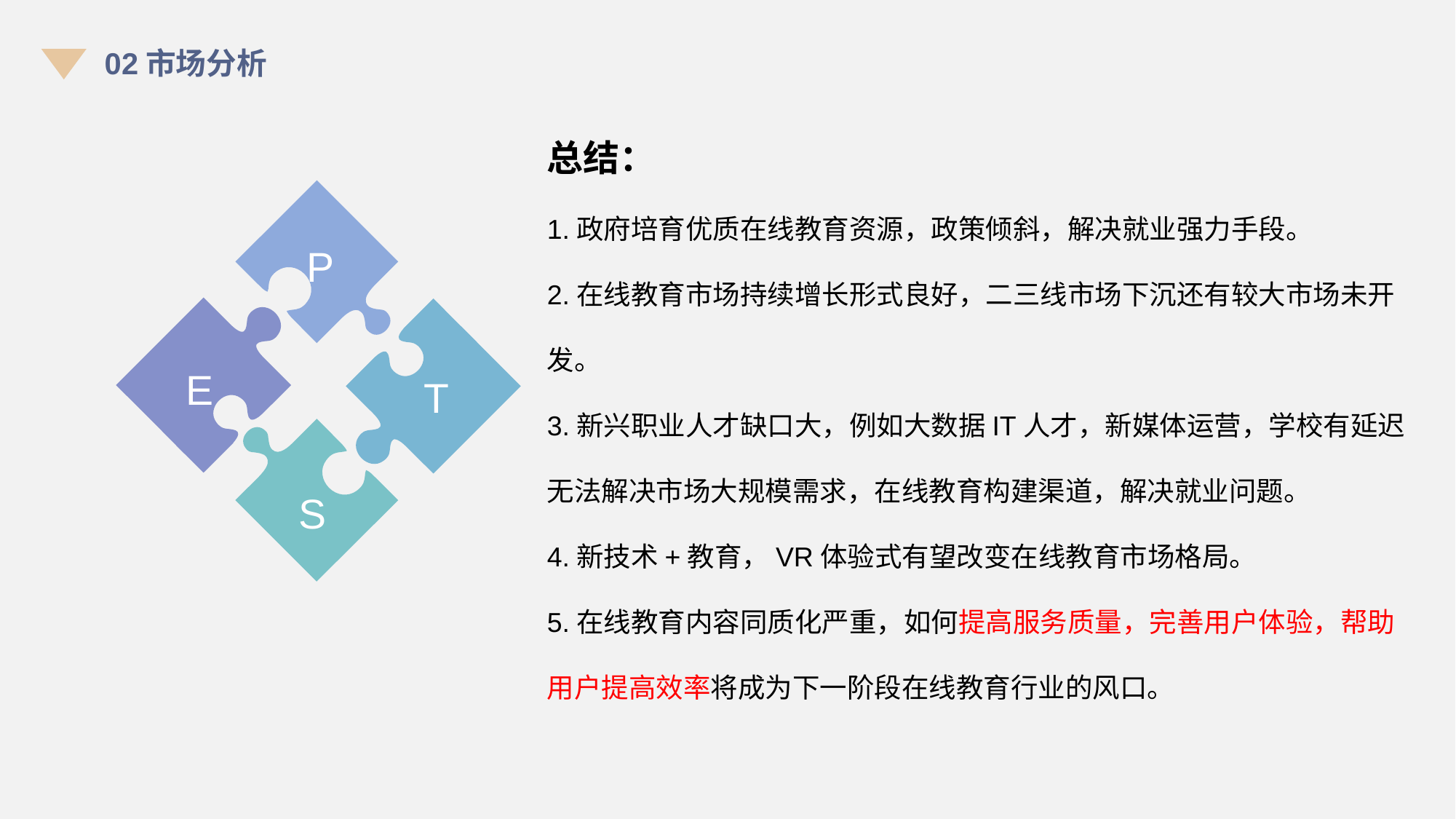

02市场分析

总结：
1.政府培育优质在线教育资源，政策倾斜，解决就业强力手段。
2.在线教育市场持续增长形式良好，二三线市场下沉还有较大市场未开发。
3.新兴职业人才缺口大，例如大数据IT人才，新媒体运营，学校有延迟无法解决市场大规模需求，在线教育构建渠道，解决就业问题。
4.新技术+教育，VR体验式有望改变在线教育市场格局。
5.在线教育内容同质化严重，如何提高服务质量，完善用户体验，帮助用户提高效率将成为下一阶段在线教育行业的风口。

P

E
T

S